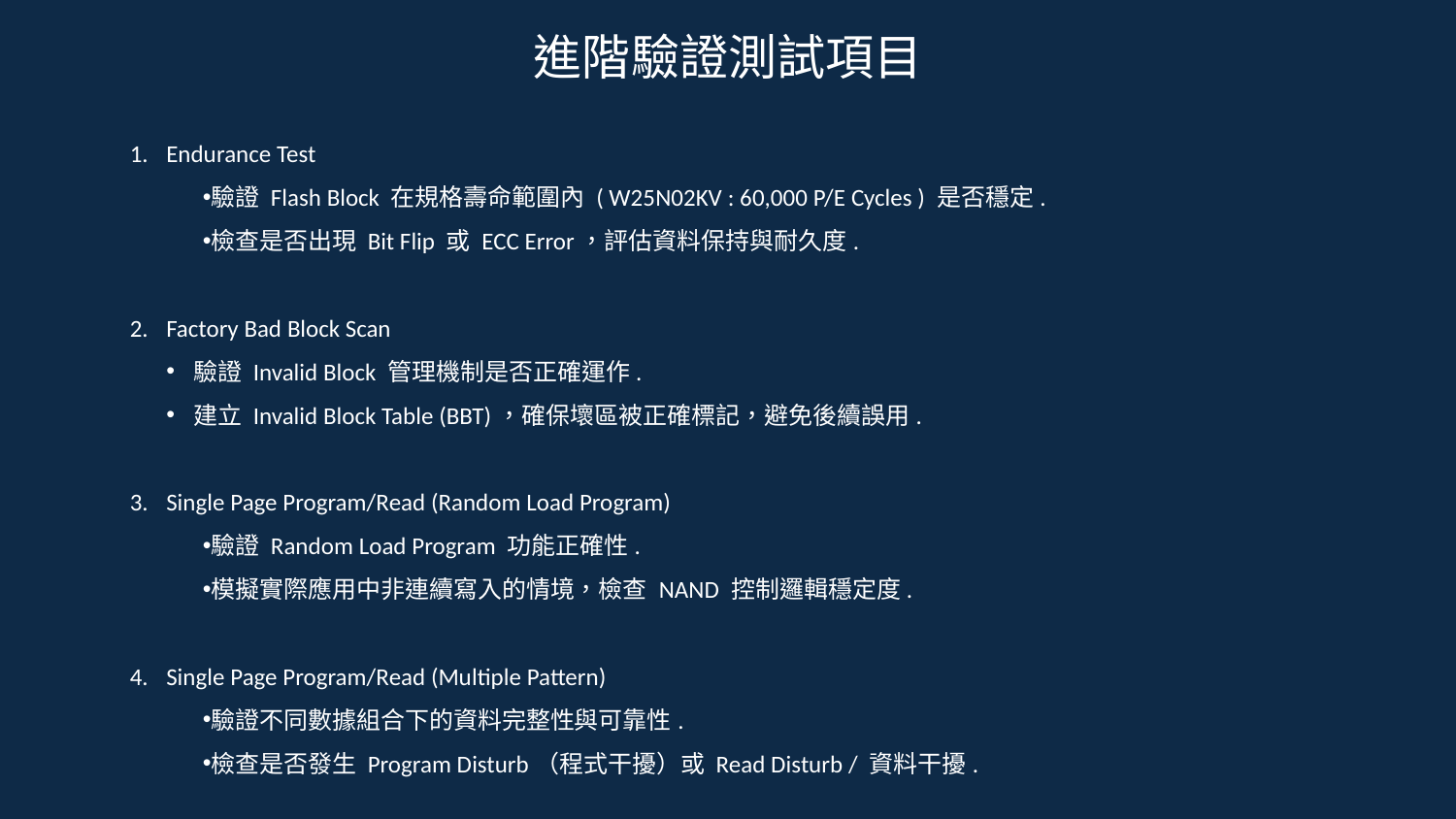

# 進階驗證測試項目
Endurance Test
驗證 Flash Block 在規格壽命範圍內 ( W25N02KV : 60,000 P/E Cycles ) 是否穩定.
檢查是否出現 Bit Flip 或 ECC Error，評估資料保持與耐久度.

Factory Bad Block Scan
驗證 Invalid Block 管理機制是否正確運作.
建立 Invalid Block Table (BBT)，確保壞區被正確標記，避免後續誤用.

Single Page Program/Read (Random Load Program)
驗證 Random Load Program 功能正確性.
模擬實際應用中非連續寫入的情境，檢查 NAND 控制邏輯穩定度.

Single Page Program/Read (Multiple Pattern)
驗證不同數據組合下的資料完整性與可靠性.
檢查是否發生 Program Disturb（程式干擾）或 Read Disturb / 資料干擾.